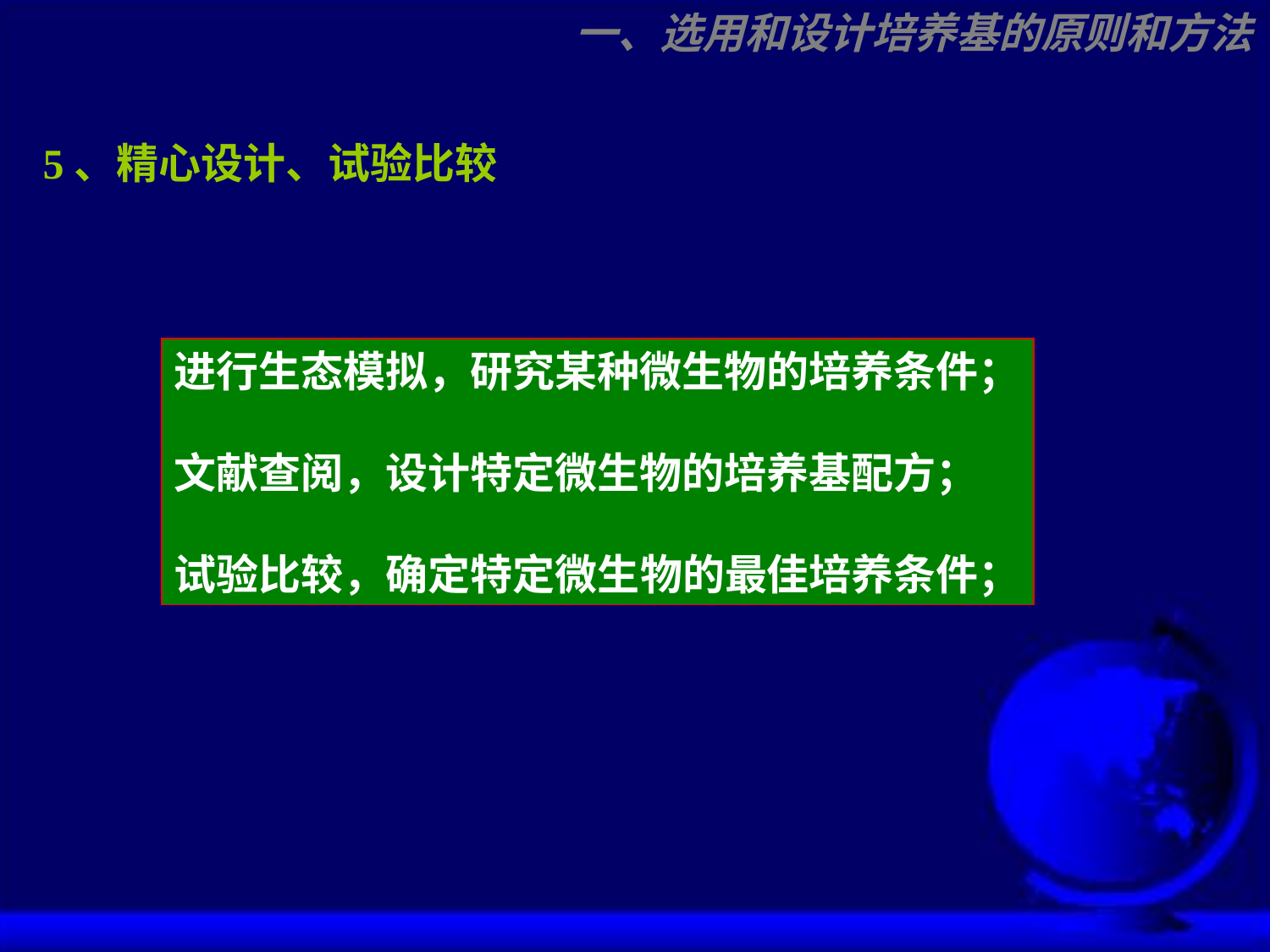

一、选用和设计培养基的原则和方法
5、精心设计、试验比较

进行生态模拟，研究某种微生物的培养条件；

文献查阅，设计特定微生物的培养基配方；

试验比较，确定特定微生物的最佳培养条件；